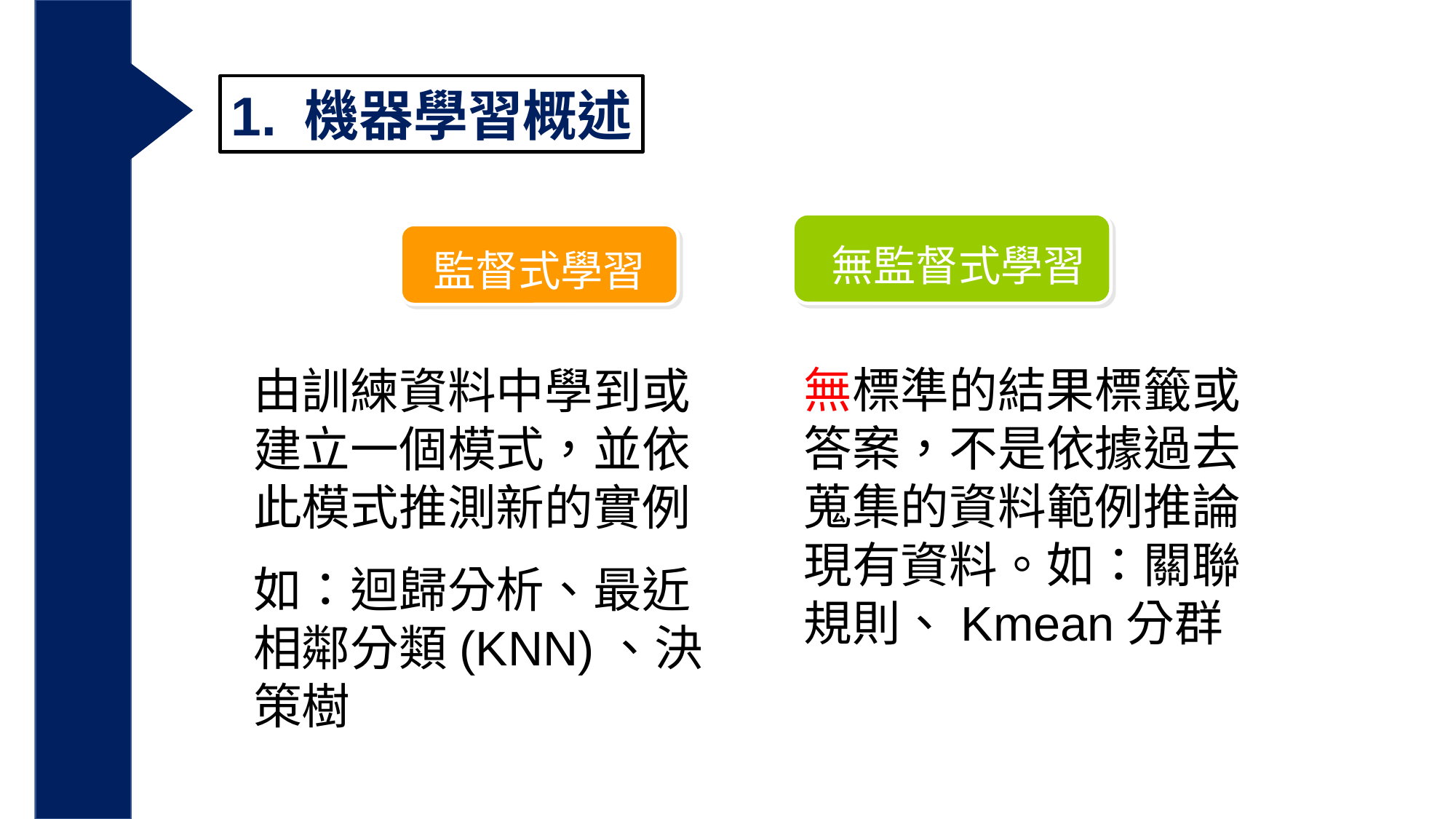

1. 機器學習概述

無監督式學習

監督式學習
無標準的結果標籤或答案，不是依據過去蒐集的資料範例推論現有資料。如：關聯規則、Kmean分群
由訓練資料中學到或建立一個模式，並依此模式推測新的實例
如：迴歸分析、最近相鄰分類(KNN)、決策樹